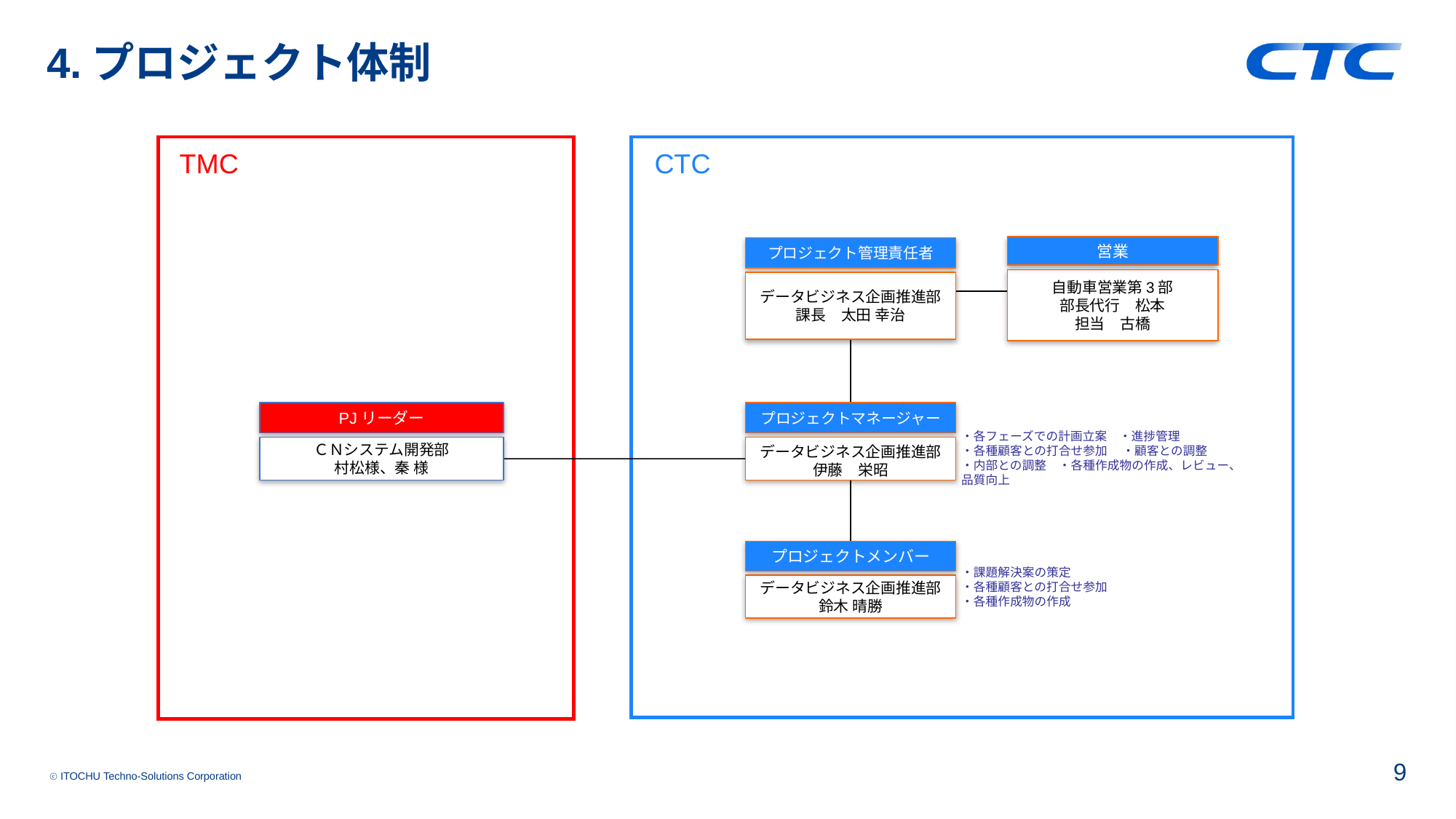

# 4.プロジェクト体制

TMC
CTC
営業
プロジェクト管理責任者
自動車営業第3部
部長代行　松本
担当　古橋
データビジネス企画推進部
課長　太田 幸治
PJリーダー
プロジェクトマネージャー

・各フェーズでの計画立案　・進捗管理
・各種顧客との打合せ参加　 ・顧客との調整
・内部との調整　・各種作成物の作成、レビュー、品質向上
ＣＮシステム開発部
村松様、秦 様
データビジネス企画推進部
伊藤　栄昭
プロジェクトメンバー

・課題解決案の策定
・各種顧客との打合せ参加
・各種作成物の作成
データビジネス企画推進部
鈴木 晴勝